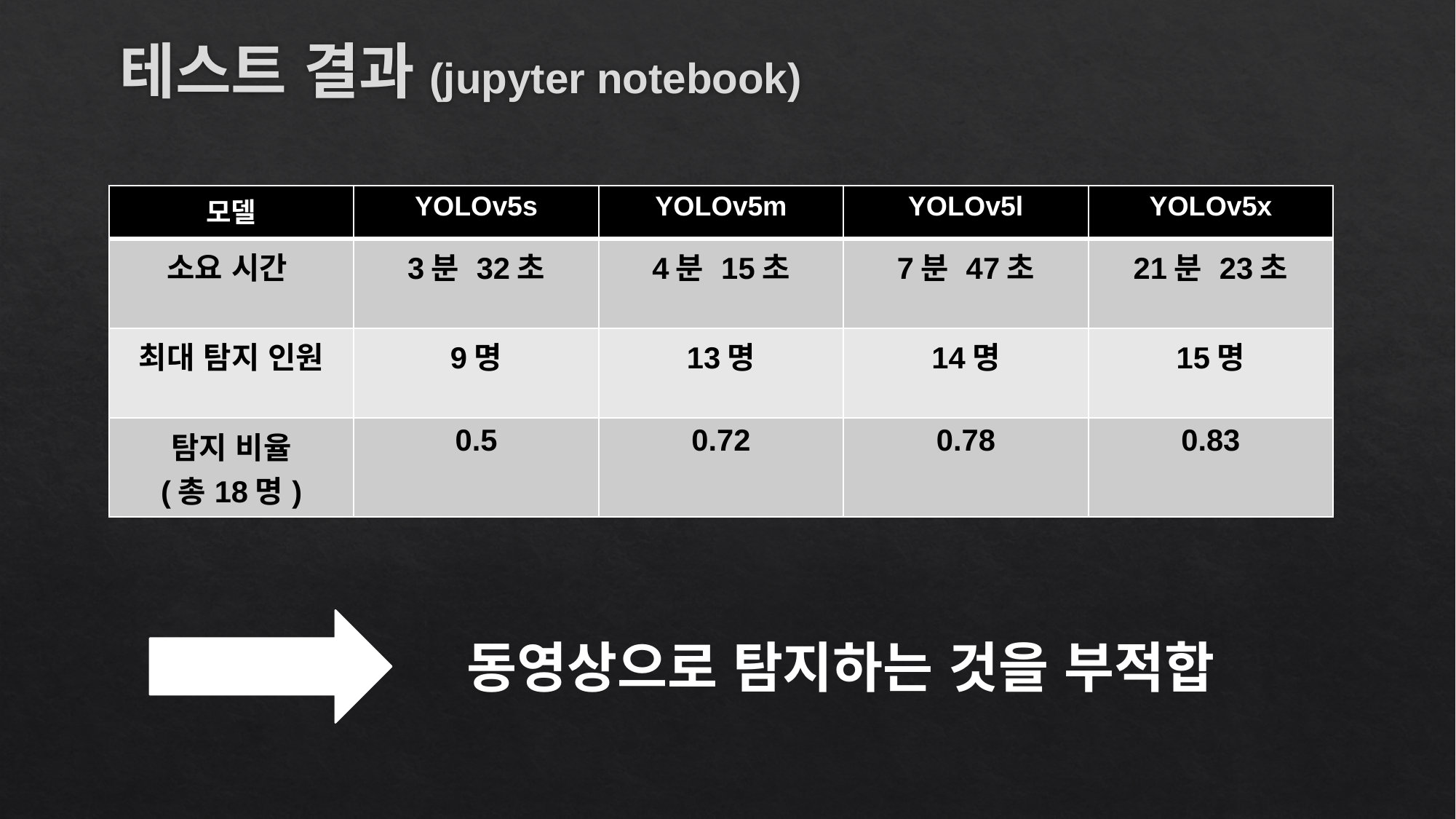

# 테스트 결과(jupyter notebook)
| 모델 | YOLOv5s | YOLOv5m | YOLOv5l | YOLOv5x |
| --- | --- | --- | --- | --- |
| 소요 시간 | 3분 32초 | 4분 15초 | 7분 47초 | 21분 23초 |
| 최대 탐지 인원 | 9명 | 13명 | 14명 | 15명 |
| 탐지 비율 (총18명) | 0.5 | 0.72 | 0.78 | 0.83 |

동영상으로 탐지하는 것을 부적합